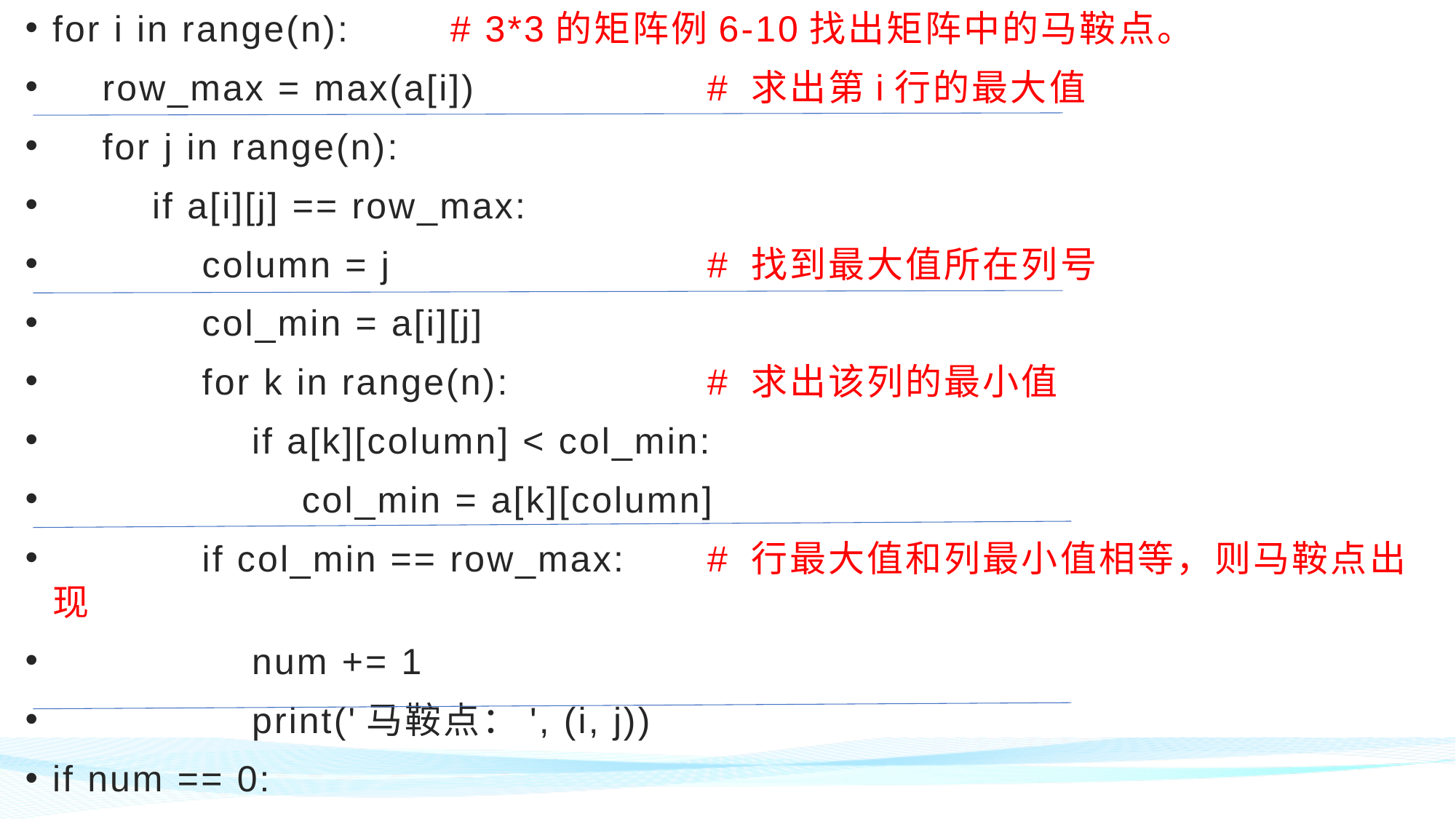

for i in range(n):        # 3*3的矩阵例6-10找出矩阵中的马鞍点。
    row_max = max(a[i])           	# 求出第i行的最大值
    for j in range(n):
        if a[i][j] == row_max:
            column = j            	 	# 找到最大值所在列号
            col_min = a[i][j]
            for k in range(n):  		# 求出该列的最小值
                if a[k][column] < col_min:
                    col_min = a[k][column]
            if col_min == row_max:	# 行最大值和列最小值相等，则马鞍点出现
                num += 1
                print('马鞍点：', (i, j))
if num == 0:
    print('没有马鞍点！')

99